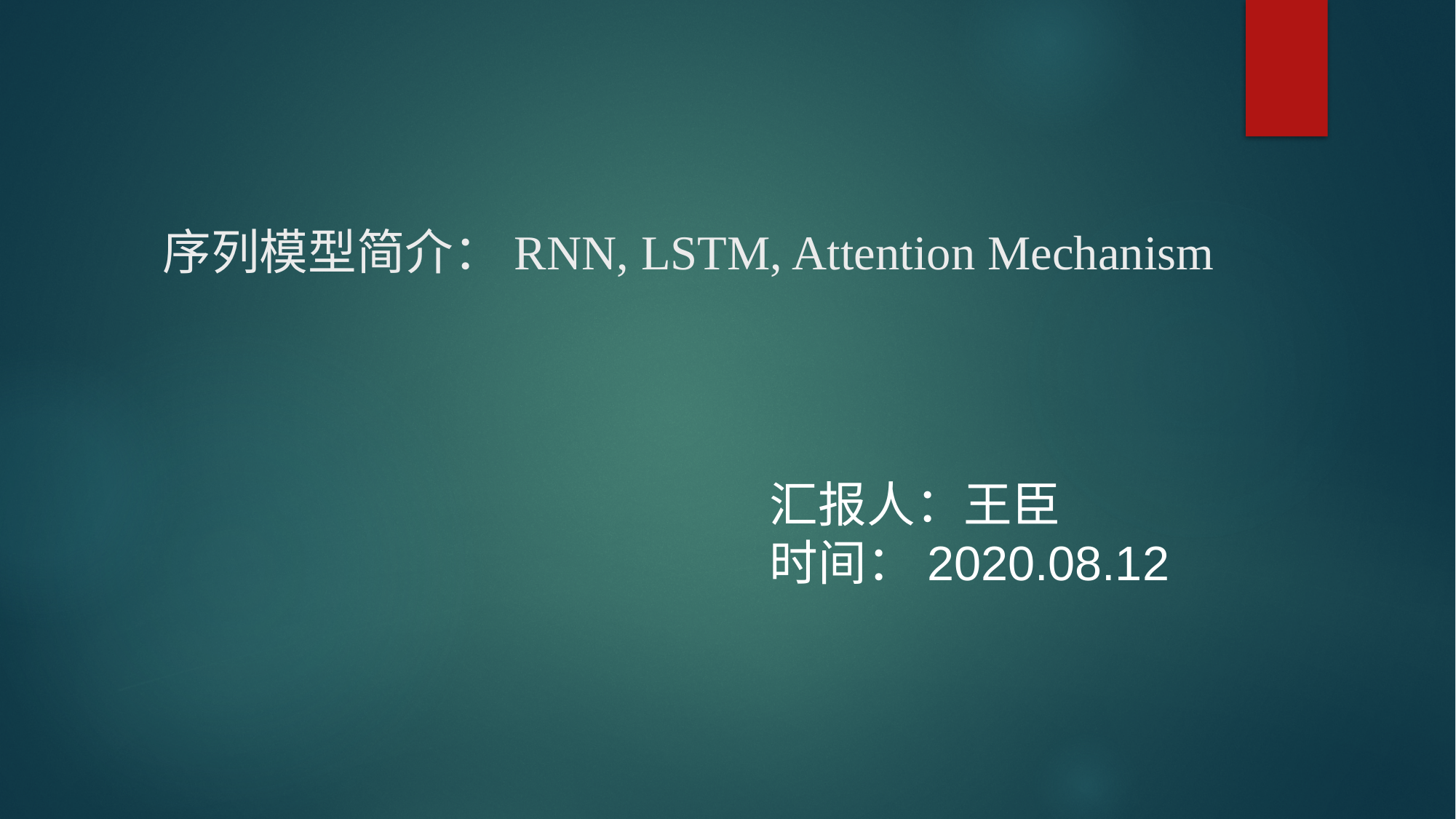

# 序列模型简介：RNN, LSTM, Attention Mechanism
汇报人：王臣
时间：2020.08.12